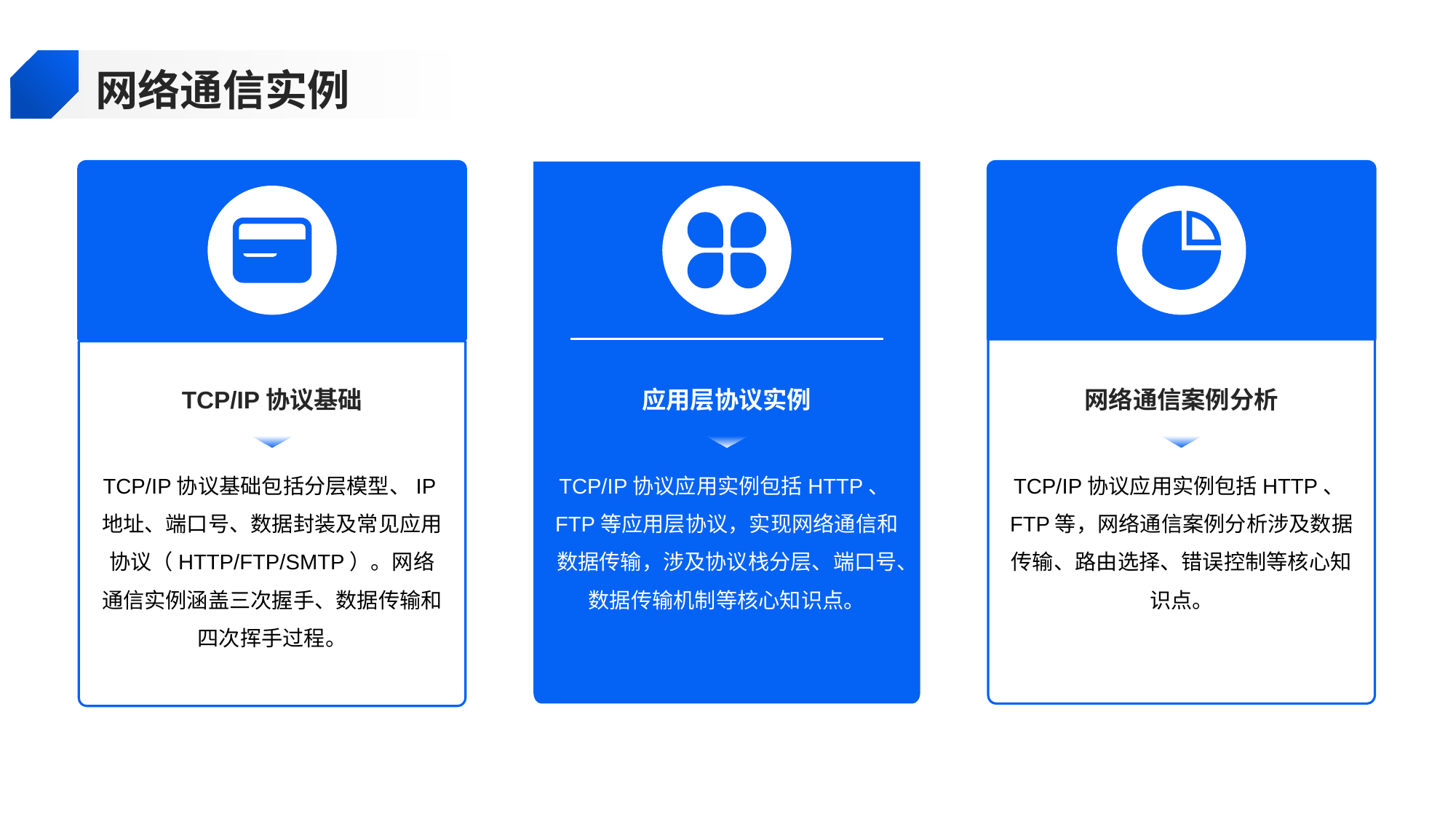

网络通信实例

TCP/IP协议基础
应用层协议实例
网络通信案例分析

TCP/IP协议基础包括分层模型、IP地址、端口号、数据封装及常见应用协议（HTTP/FTP/SMTP）。网络通信实例涵盖三次握手、数据传输和四次挥手过程。
TCP/IP协议应用实例包括HTTP、FTP等应用层协议，实现网络通信和数据传输，涉及协议栈分层、端口号、数据传输机制等核心知识点。
TCP/IP协议应用实例包括HTTP、FTP等，网络通信案例分析涉及数据传输、路由选择、错误控制等核心知识点。